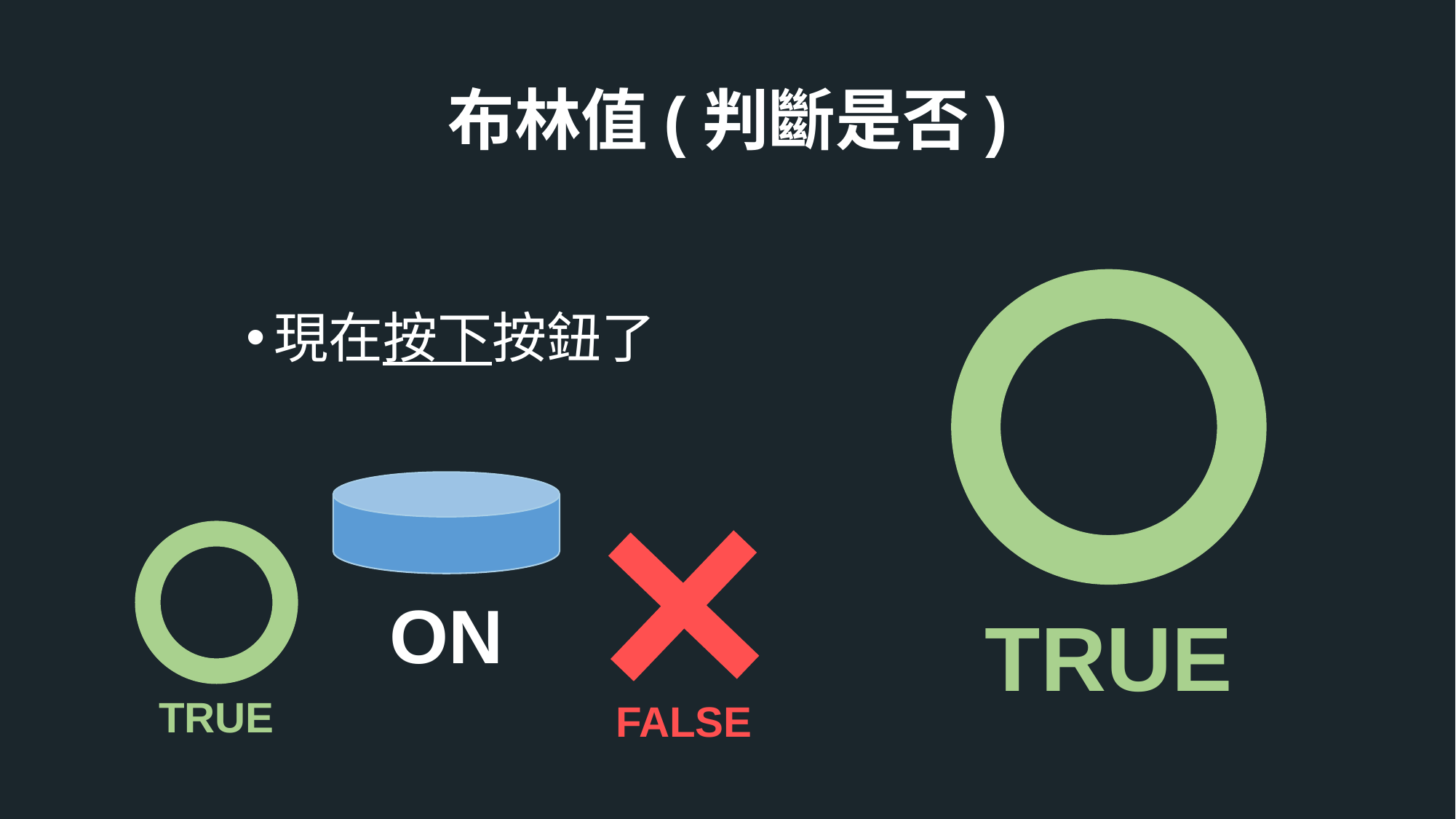

# 布林值(判斷是否)

TRUE
現在按下按鈕了

ON

FALSE

TRUE